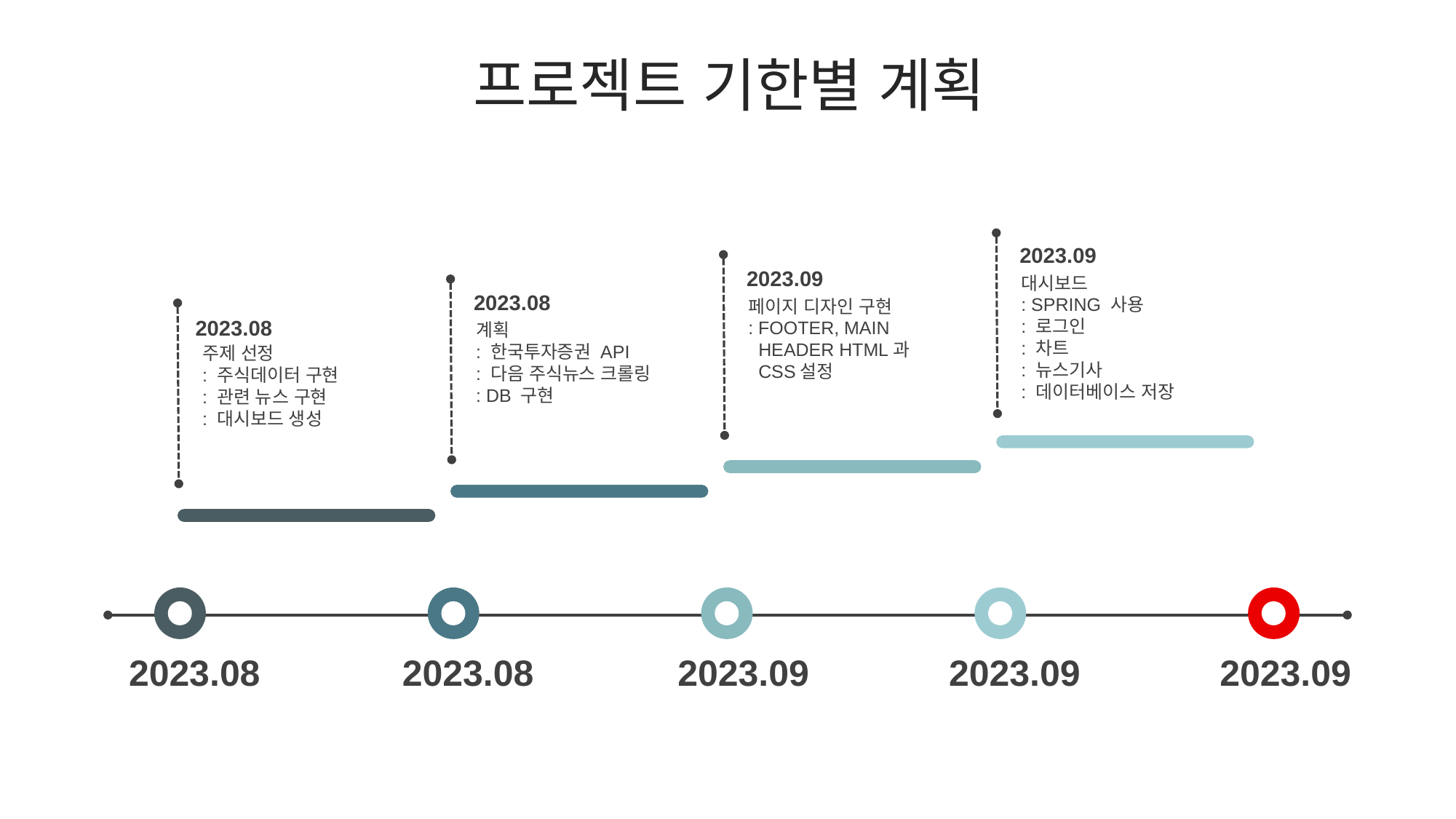

프로젝트 기한별 계획
2023.09
대시보드
: SPRING 사용
: 로그인
: 차트
: 뉴스기사
: 데이터베이스 저장
2023.09
페이지 디자인 구현
: FOOTER, MAIN
  HEADER HTML과
  CSS설정
2023.08
계획
: 한국투자증권 API
: 다음 주식뉴스 크롤링
: DB 구현
2023.08
주제 선정
: 주식데이터 구현
: 관련 뉴스 구현
: 대시보드 생성

2023.08
2023.08
2023.09
2023.09
2023.09